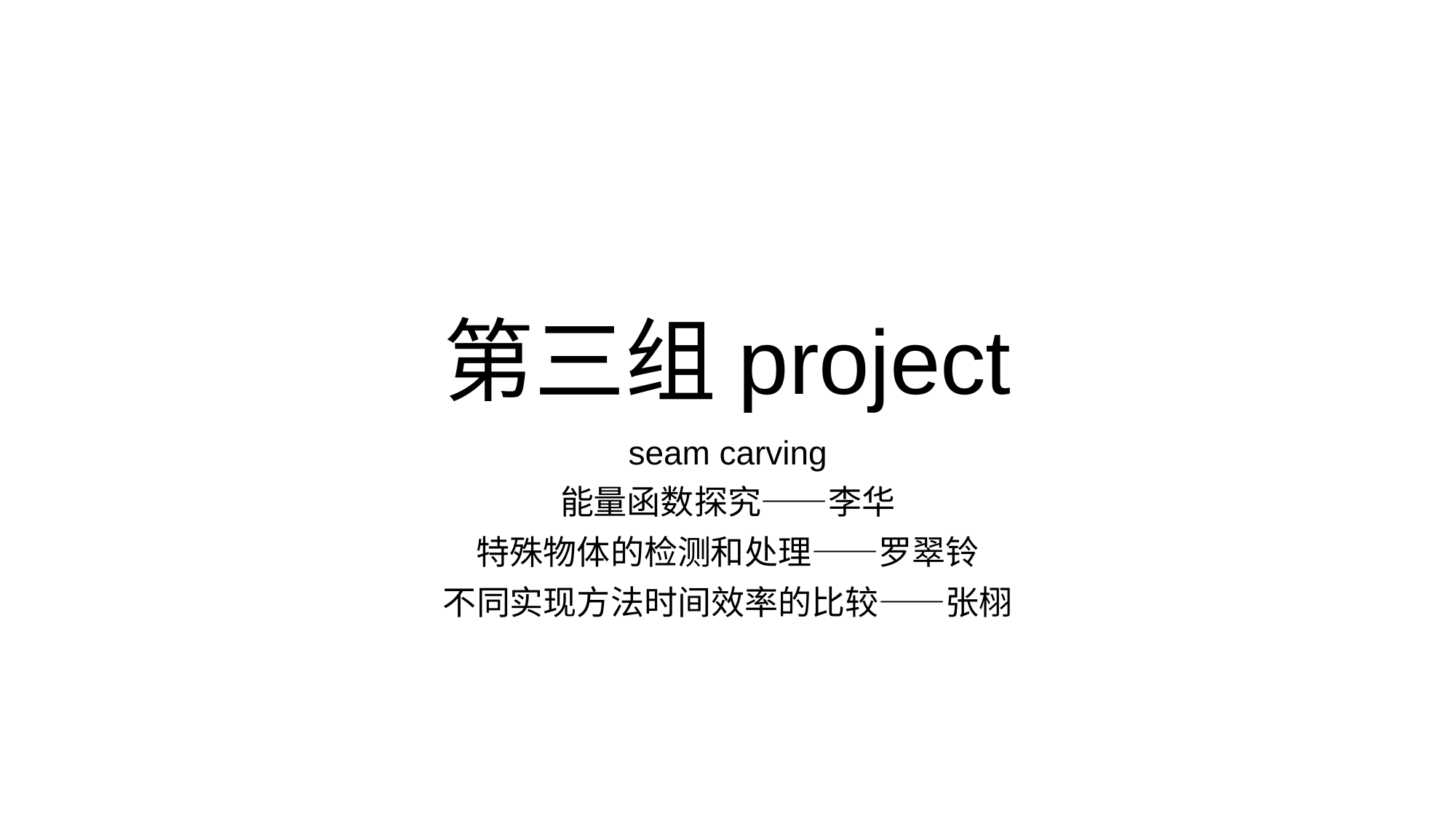

# 第三组project
seam carving
能量函数探究——李华
特殊物体的检测和处理——罗翠铃
不同实现方法时间效率的比较——张栩